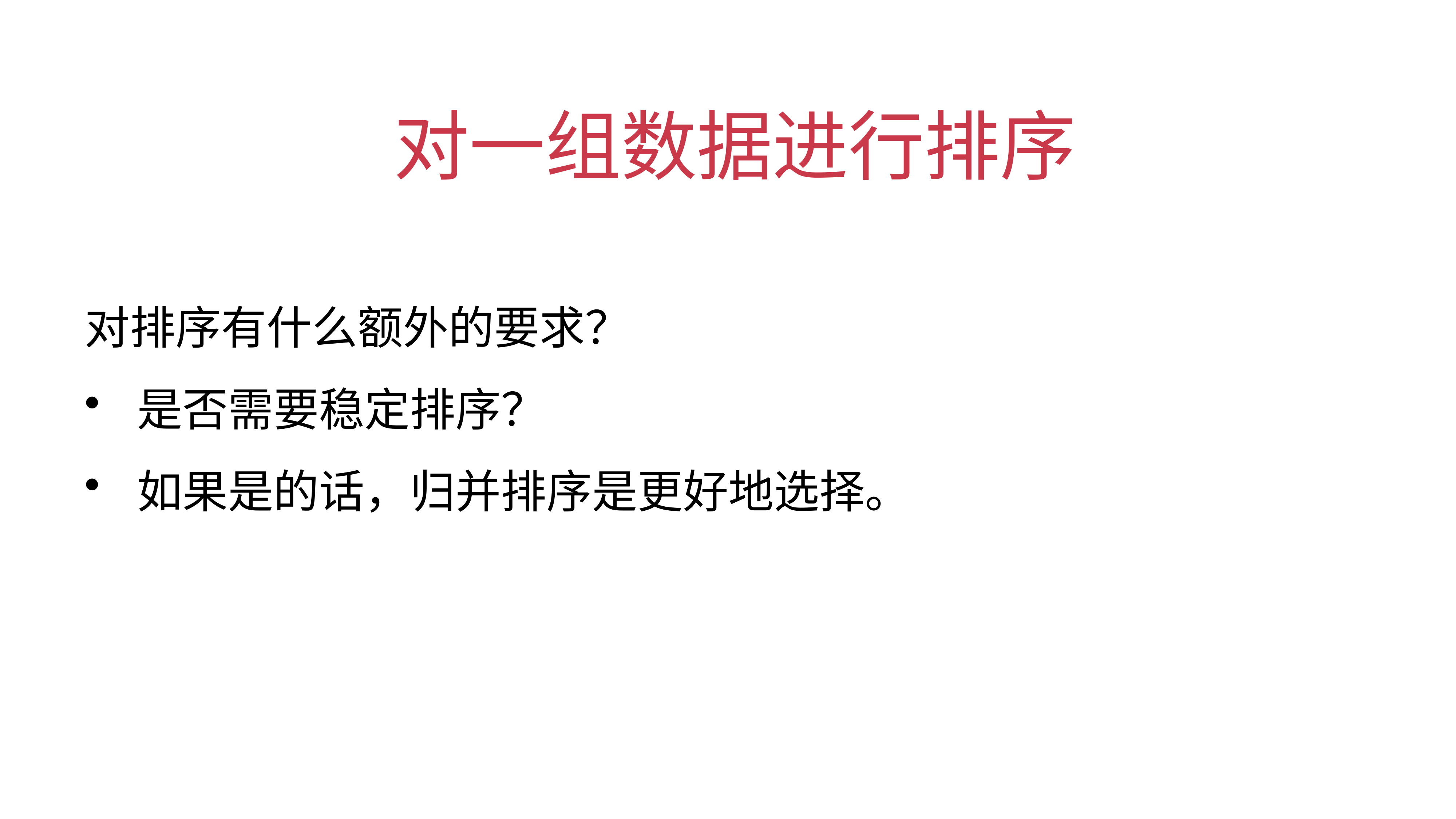

# 对一组数据进行排序
对排序有什么额外的要求？
  是否需要稳定排序？
  如果是的话，归并排序是更好地选择。